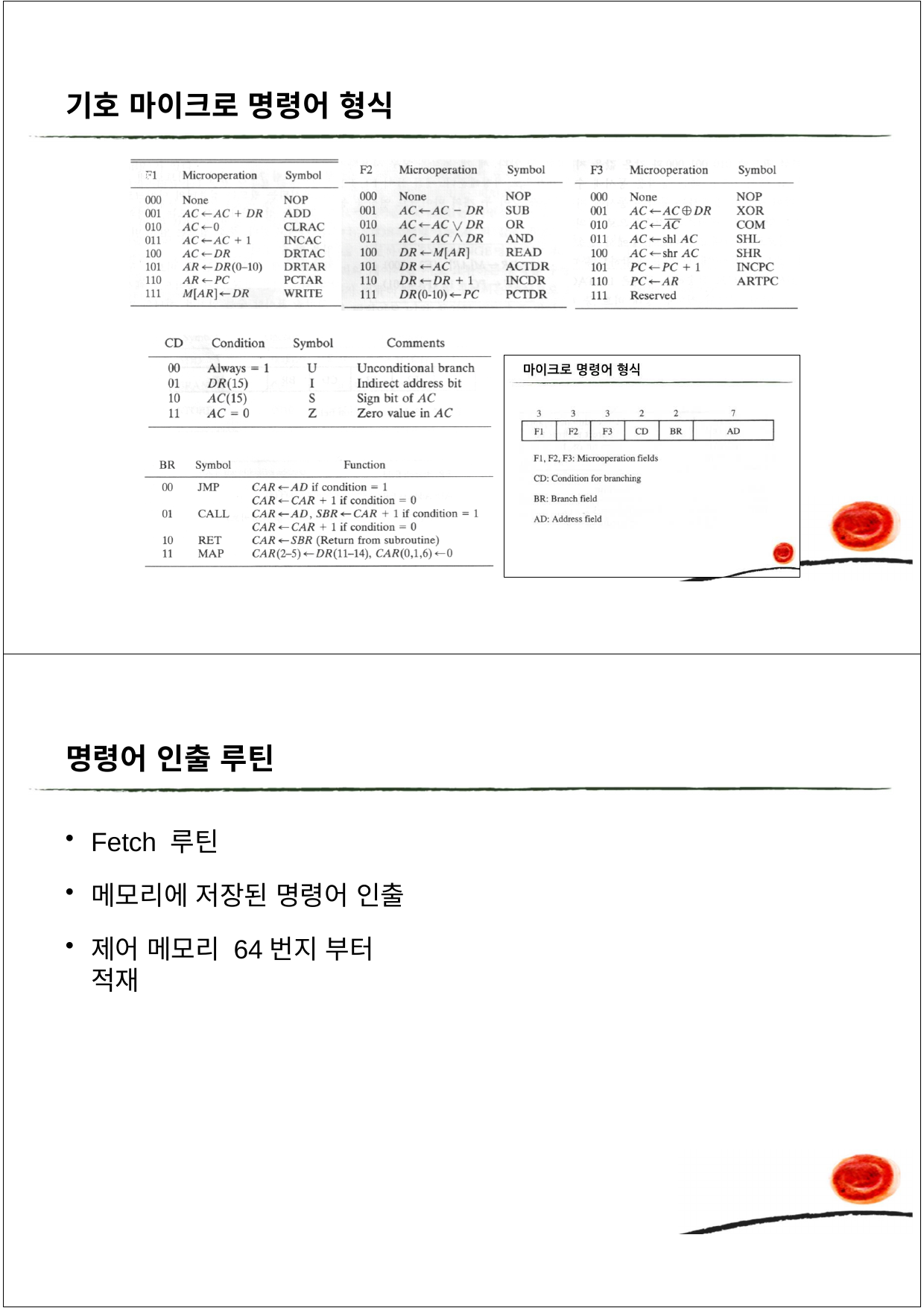

기호 마이크로 명령어 형식

19

명령어 인출 루틴

0
Fetch 루틴
메모리에 저장된 명령어 인출
제어 메모리 64번지 부터 적재